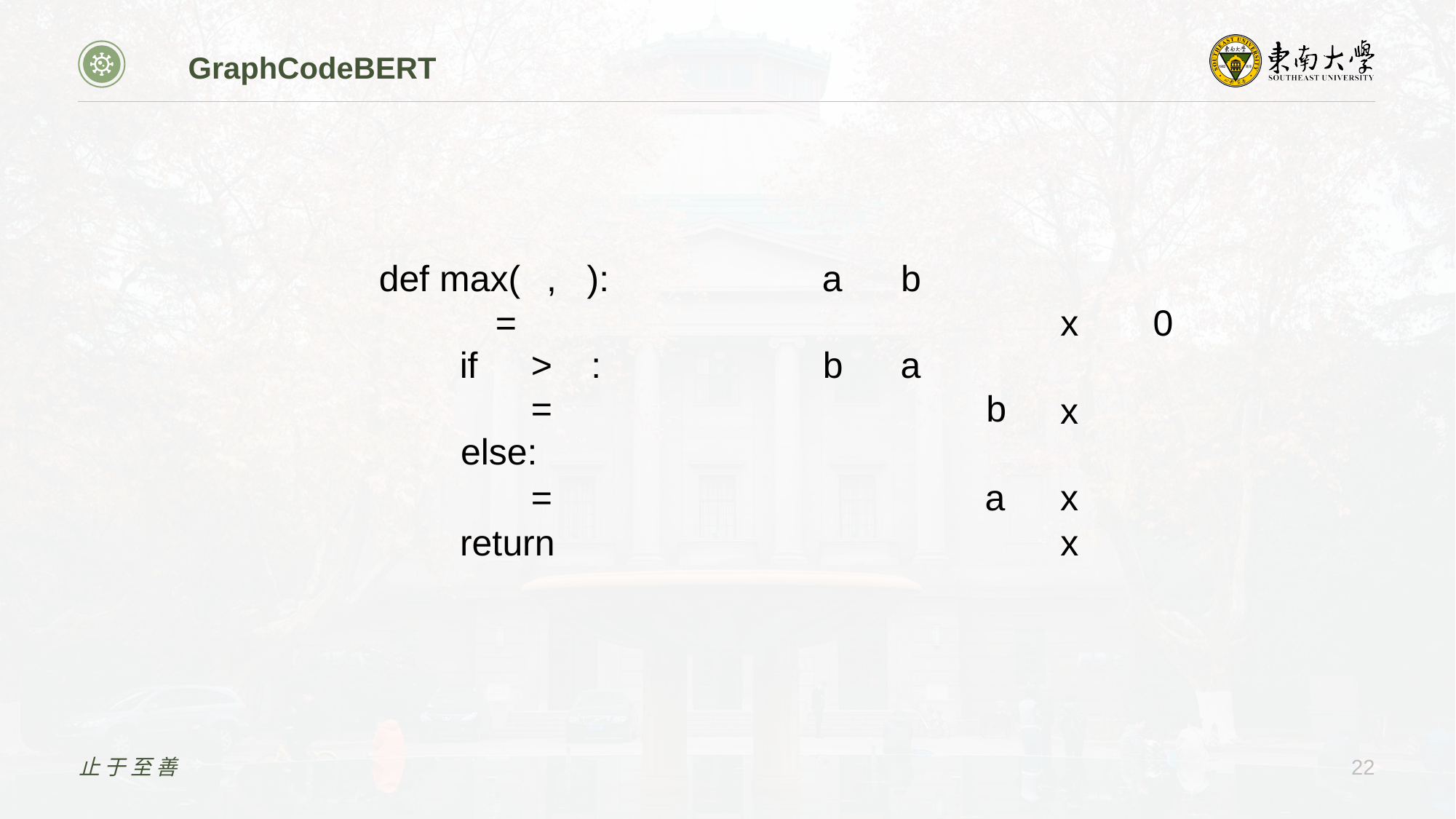

GraphCodeBERT
a
b
def max(
,
):
0
x
=
if
>
:
b
a
=
b
x
else:
a
x
=
x
return
止于至善
22